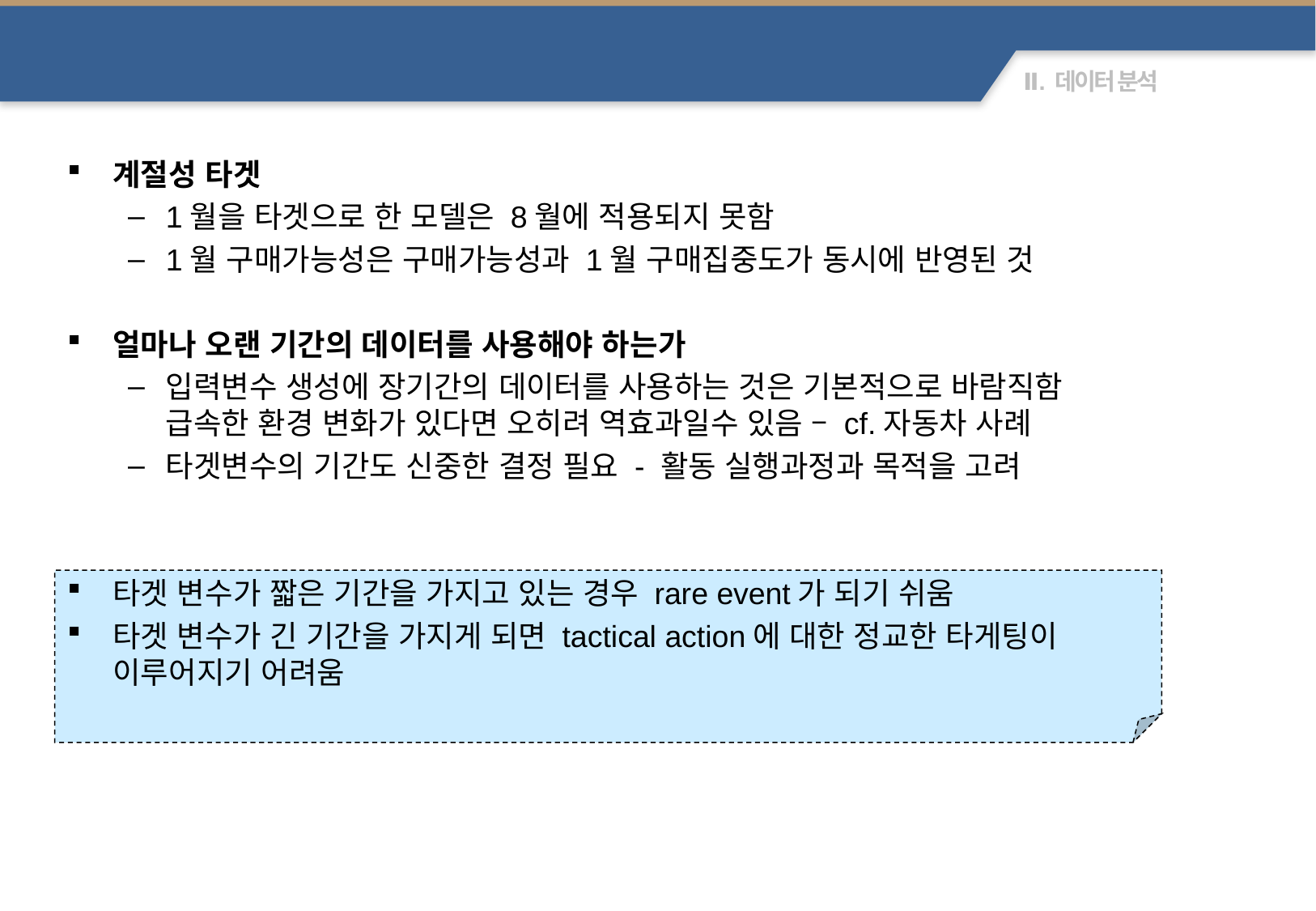

변수 정의 Considerations
계절성 타겟
1월을 타겟으로 한 모델은 8월에 적용되지 못함
1월 구매가능성은 구매가능성과 1월 구매집중도가 동시에 반영된 것

얼마나 오랜 기간의 데이터를 사용해야 하는가
입력변수 생성에 장기간의 데이터를 사용하는 것은 기본적으로 바람직함
급속한 환경 변화가 있다면 오히려 역효과일수 있음 – cf.자동차 사례
타겟변수의 기간도 신중한 결정 필요 - 활동 실행과정과 목적을 고려

타겟 변수가 짧은 기간을 가지고 있는 경우 rare event가 되기 쉬움
타겟 변수가 긴 기간을 가지게 되면 tactical action에 대한 정교한 타게팅이 이루어지기 어려움